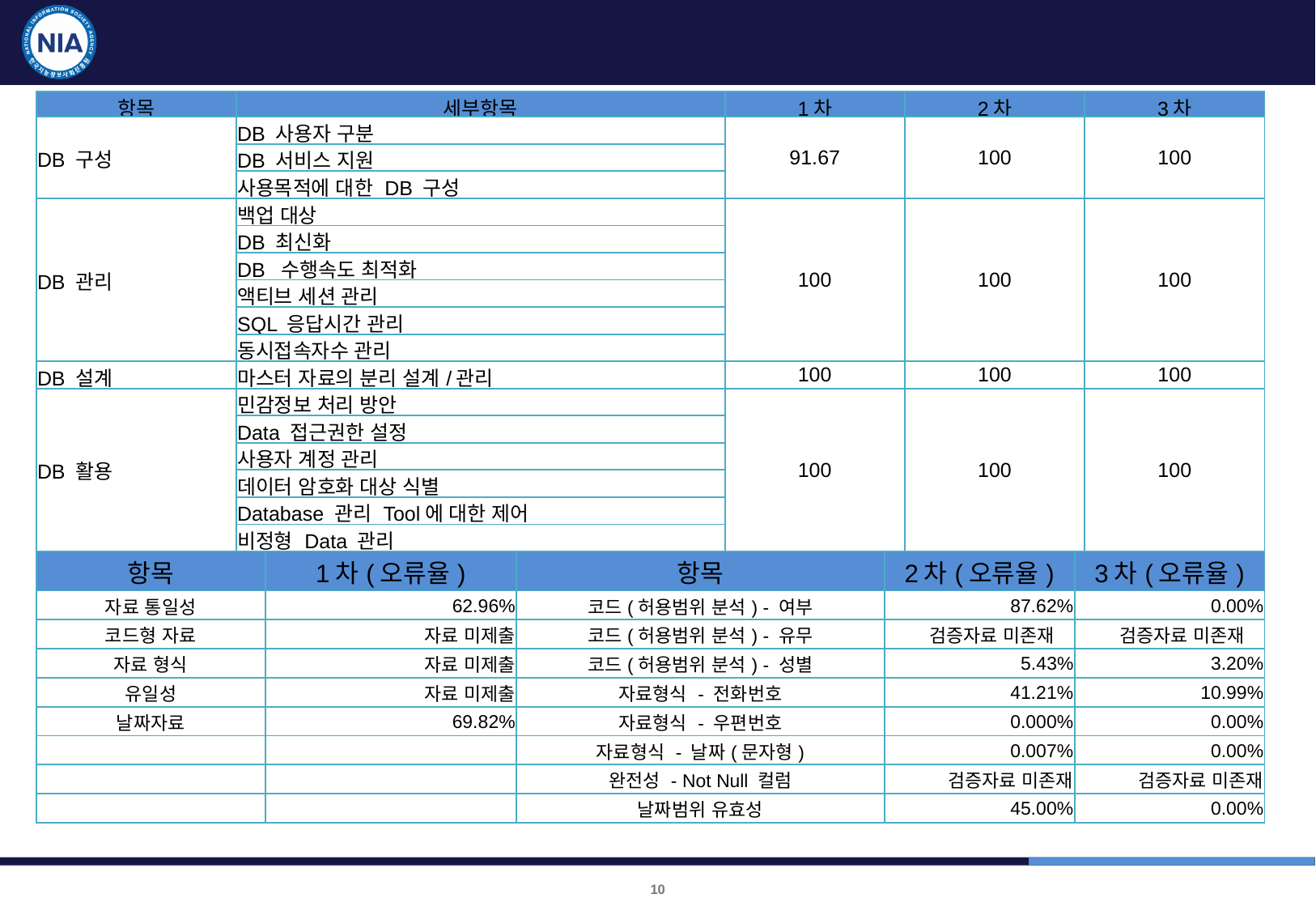

교통플랫폼 교육 및 컨설팅 결과
| 항목 | 세부항목 | 1차 | 2차 | 3차 |
| --- | --- | --- | --- | --- |
| DB 구성 | DB 사용자 구분 | 91.67 | 100 | 100 |
|  | DB 서비스 지원 | 2 |  |  |
|  | 사용목적에 대한 DB 구성 | 2 |  |  |
| DB 관리 | 백업 대상 | 100 | 100 | 100 |
|  | DB 최신화 | 2 |  |  |
|  | DB 수행속도 최적화 | 2 |  |  |
|  | 액티브 세션 관리 | 2 |  |  |
|  | SQL 응답시간 관리 | 2 |  |  |
|  | 동시접속자수 관리 | 2 |  |  |
| DB 설계 | 마스터 자료의 분리 설계/관리 | 100 | 100 | 100 |
| DB 활용 | 민감정보 처리 방안 | 100 | 100 | 100 |
|  | Data 접근권한 설정 | 2 |  |  |
|  | 사용자 계정 관리 | 2 |  |  |
|  | 데이터 암호화 대상 식별 | 2 |  |  |
|  | Database 관리 Tool에 대한 제어 | 2 |  |  |
|  | 비정형 Data 관리 | 2 |  |  |
| 항목 | 1차(오류율) | 항목 | 2차(오류율) | 3차(오류율) |
| --- | --- | --- | --- | --- |
| 자료 통일성 | 62.96% | 코드(허용범위 분석) - 여부 | 87.62% | 0.00% |
| 코드형 자료 | 자료 미제출 | 코드(허용범위 분석) - 유무 | 검증자료 미존재 | 검증자료 미존재 |
| 자료 형식 | 자료 미제출 | 코드(허용범위 분석) - 성별 | 5.43% | 3.20% |
| 유일성 | 자료 미제출 | 자료형식 - 전화번호 | 41.21% | 10.99% |
| 날짜자료 | 69.82% | 자료형식 - 우편번호 | 0.000% | 0.00% |
|  |  | 자료형식 - 날짜(문자형) | 0.007% | 0.00% |
|  |  | 완전성 - Not Null 컬럼 | 검증자료 미존재 | 검증자료 미존재 |
|  |  | 날짜범위 유효성 | 45.00% | 0.00% |